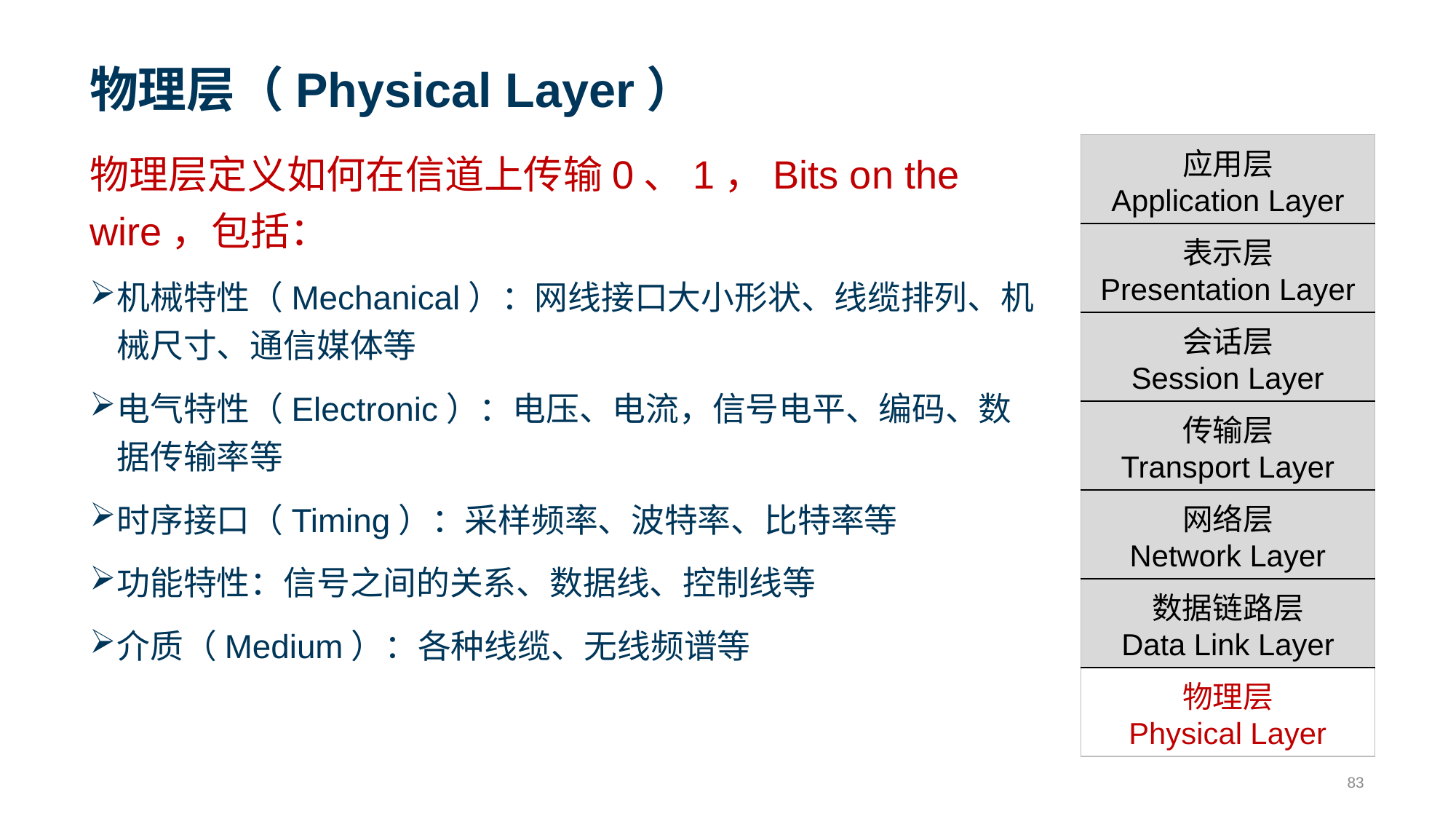

# 物理层（Physical Layer）
物理层定义如何在信道上传输0、1，Bits on the wire，包括：
机械特性（Mechanical）：网线接口大小形状、线缆排列、机械尺寸、通信媒体等
电气特性（Electronic）：电压、电流，信号电平、编码、数据传输率等
时序接口（Timing）：采样频率、波特率、比特率等
功能特性：信号之间的关系、数据线、控制线等
介质（Medium）：各种线缆、无线频谱等
| 应用层 Application Layer |
| --- |
| 表示层 Presentation Layer |
| 会话层 Session Layer |
| 传输层 Transport Layer |
| 网络层 Network Layer |
| 数据链路层 Data Link Layer |
| 物理层 Physical Layer |
83